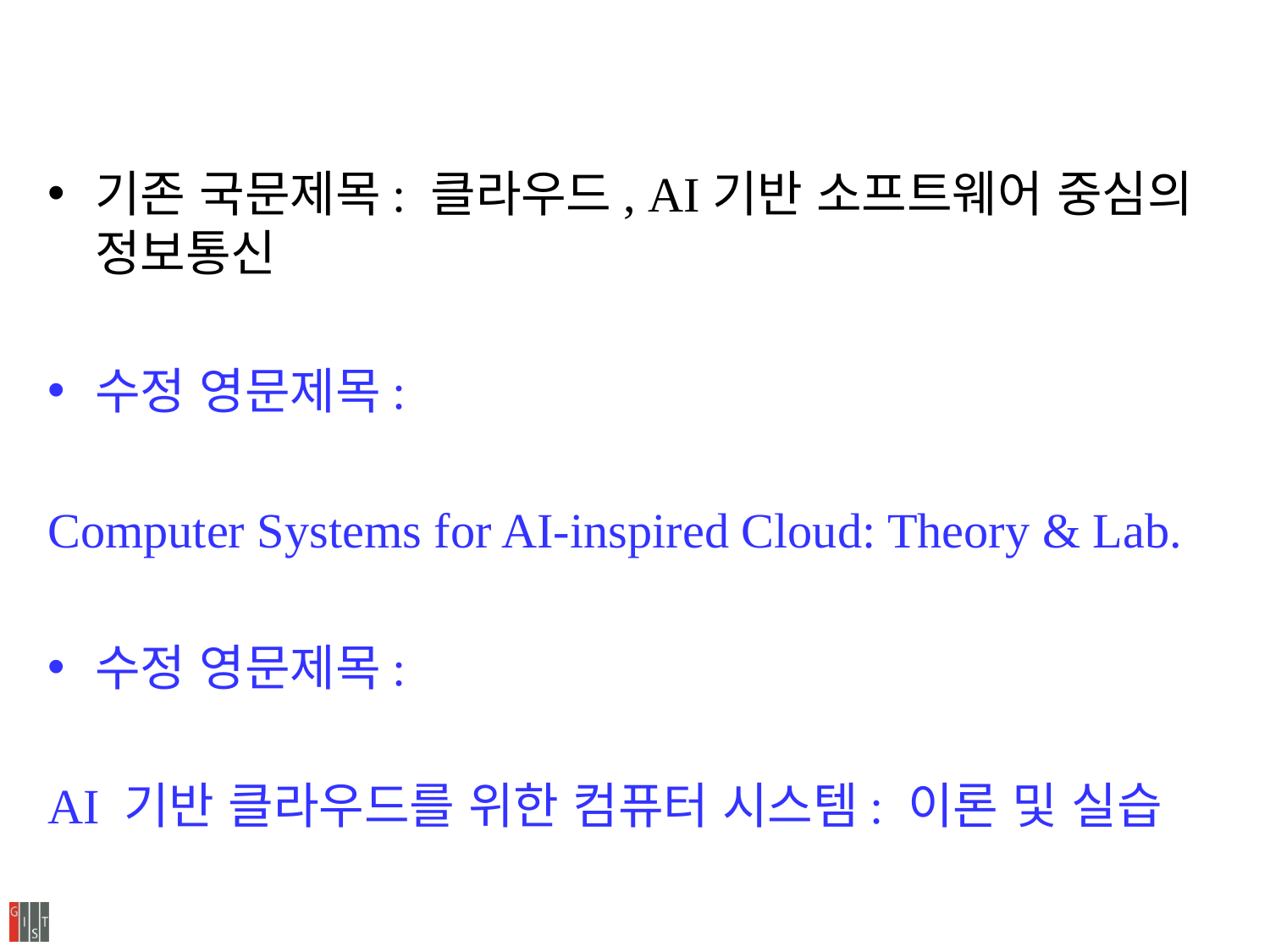

#
기존 국문제목: 클라우드, AI기반 소프트웨어 중심의 정보통신

수정 영문제목:

Computer Systems for AI-inspired Cloud: Theory & Lab.

수정 영문제목:

AI 기반 클라우드를 위한 컴퓨터 시스템: 이론 및 실습